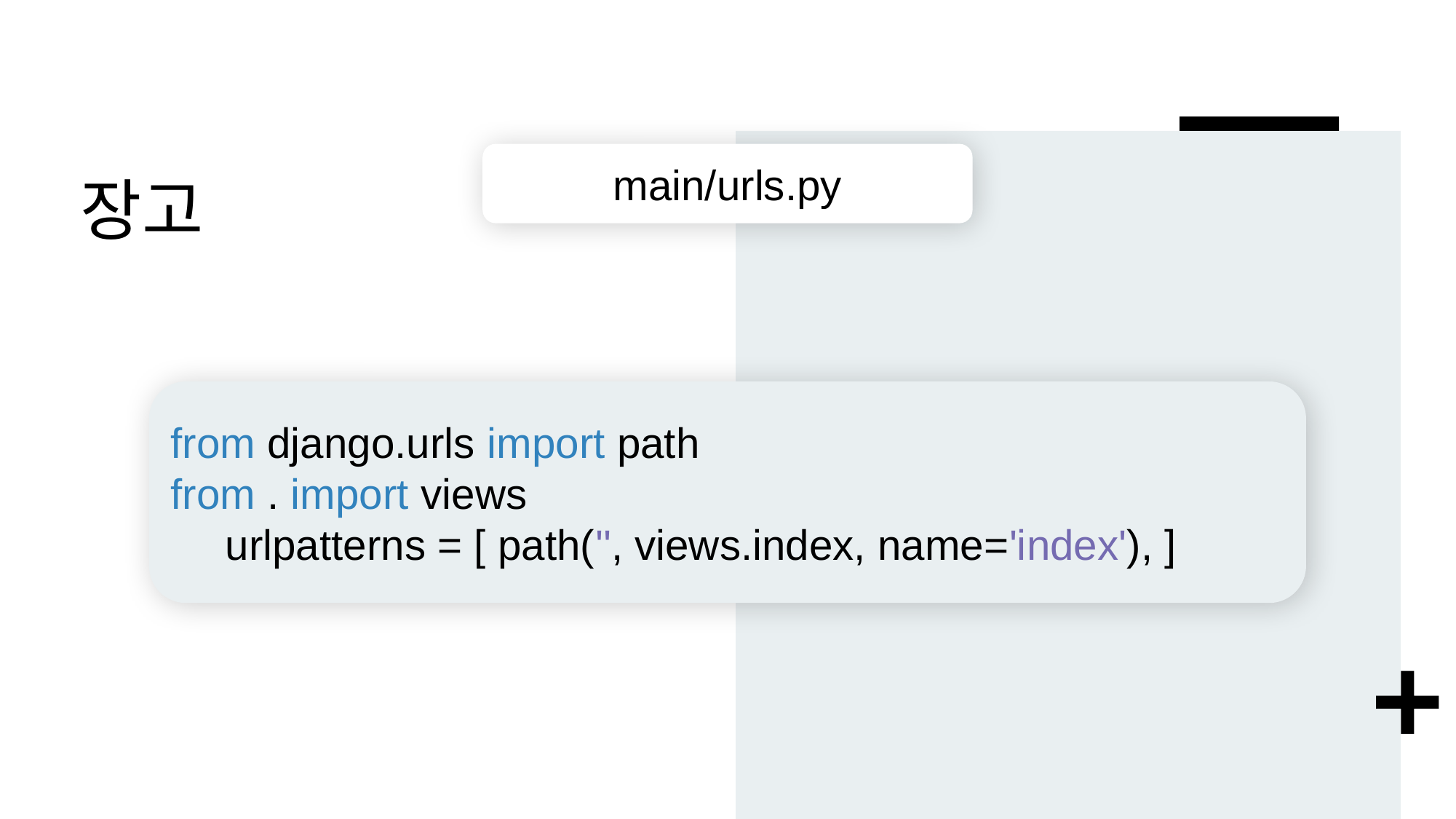

# 장고
main/urls.py
from django.urls import path
from . import views
urlpatterns = [ path('', views.index, name='index'), ]